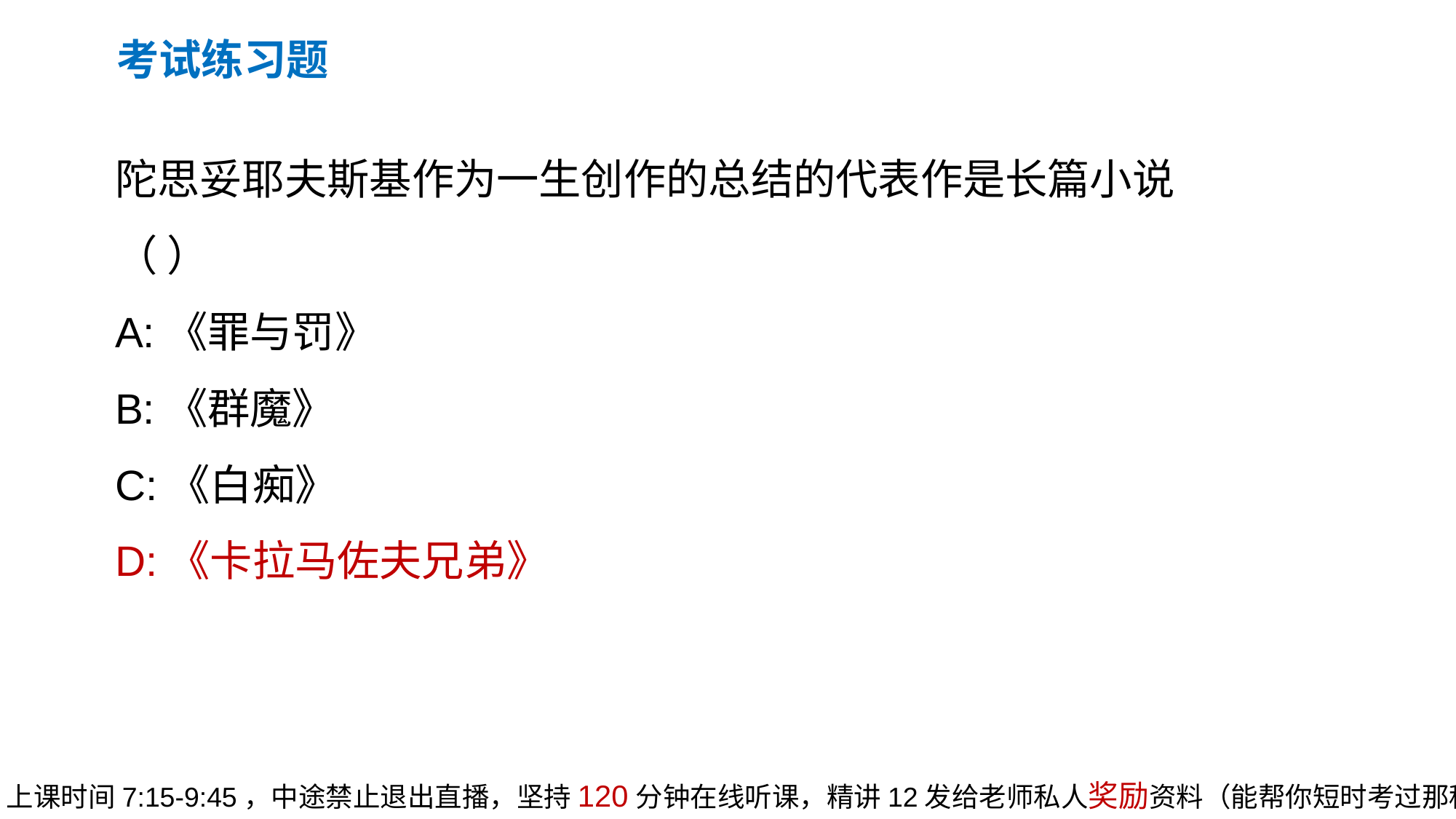

考试练习题
陀思妥耶夫斯基作为一生创作的总结的代表作是长篇小说（ ）
A:《罪与罚》
B:《群魔》
C:《白痴》
D:《卡拉马佐夫兄弟》